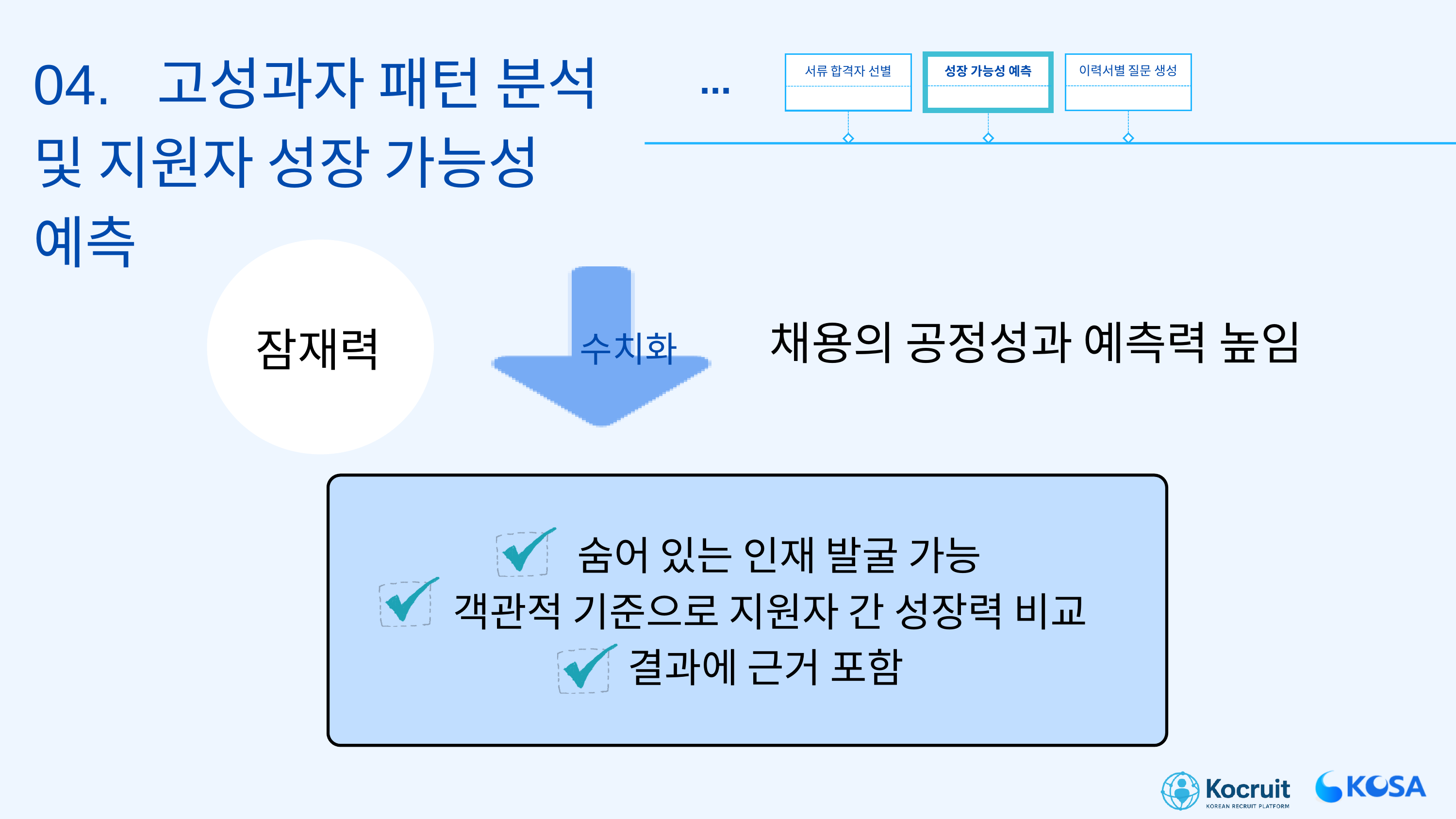

04.  고성과자 패턴 분석 및 지원자 성장 가능성 예측

...
이력서별 질문 생성
성장 가능성 예측
서류 합격자 선별

채용의 공정성과 예측력 높임
잠재력
수치화

 숨어 있는 인재 발굴 가능
객관적 기준으로 지원자 간 성장력 비교
결과에 근거 포함